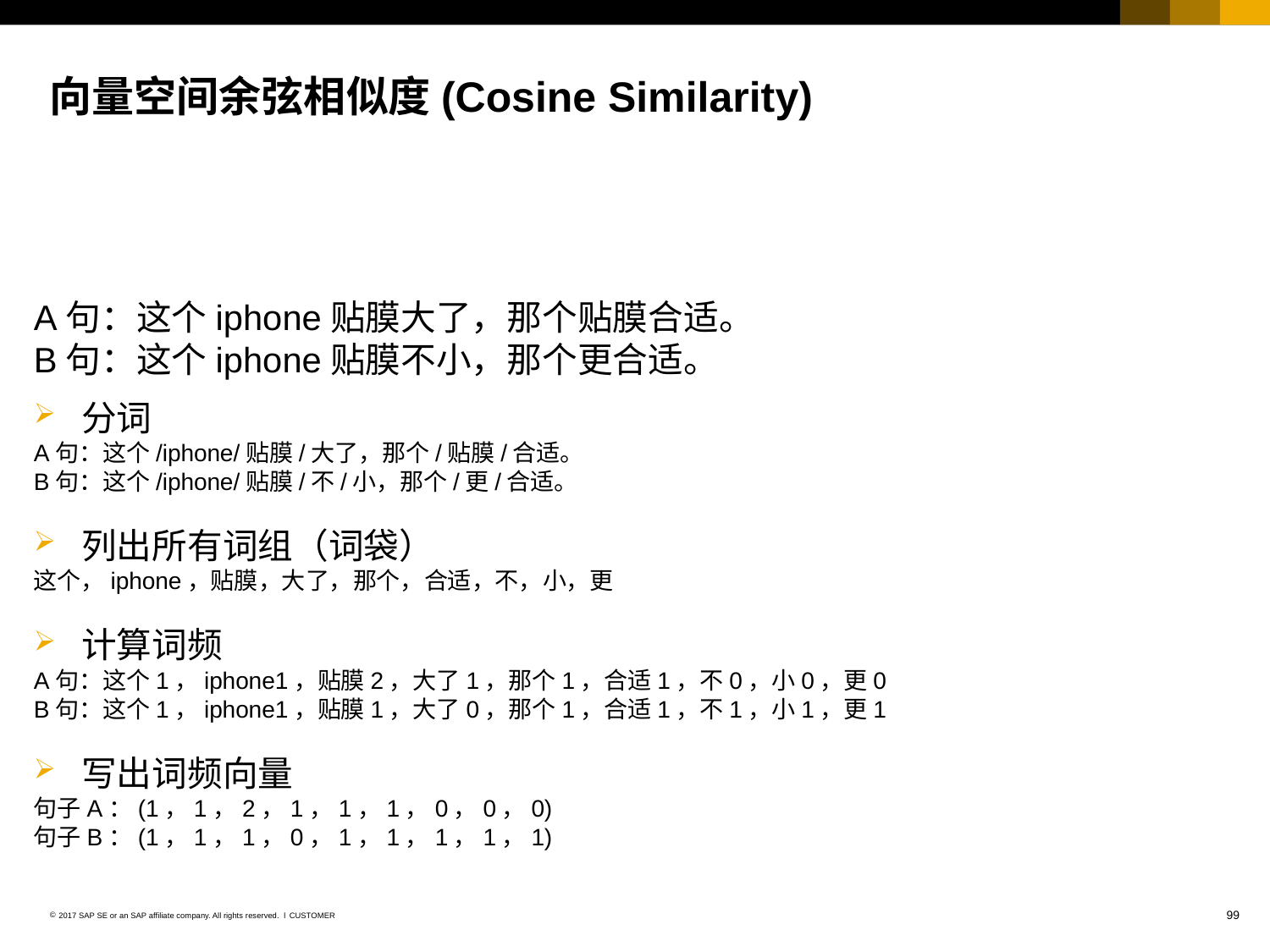

# 向量空间余弦相似度(Cosine Similarity)
A句：这个iphone贴膜大了，那个贴膜合适。
B句：这个iphone贴膜不小，那个更合适。

分词
A句：这个/iphone/贴膜/大了，那个/贴膜/合适。
B句：这个/iphone/贴膜/不/小，那个/更/合适。

列出所有词组（词袋）
这个，iphone，贴膜，大了，那个，合适，不，小，更

计算词频
A句：这个1，iphone1，贴膜2，大了1，那个1，合适1，不0，小0，更0
B句：这个1，iphone1，贴膜1，大了0，那个1，合适1，不1，小1，更1

写出词频向量
句子A：(1，1，2，1，1，1，0，0，0)
句子B：(1，1，1，0，1，1，1，1，1)